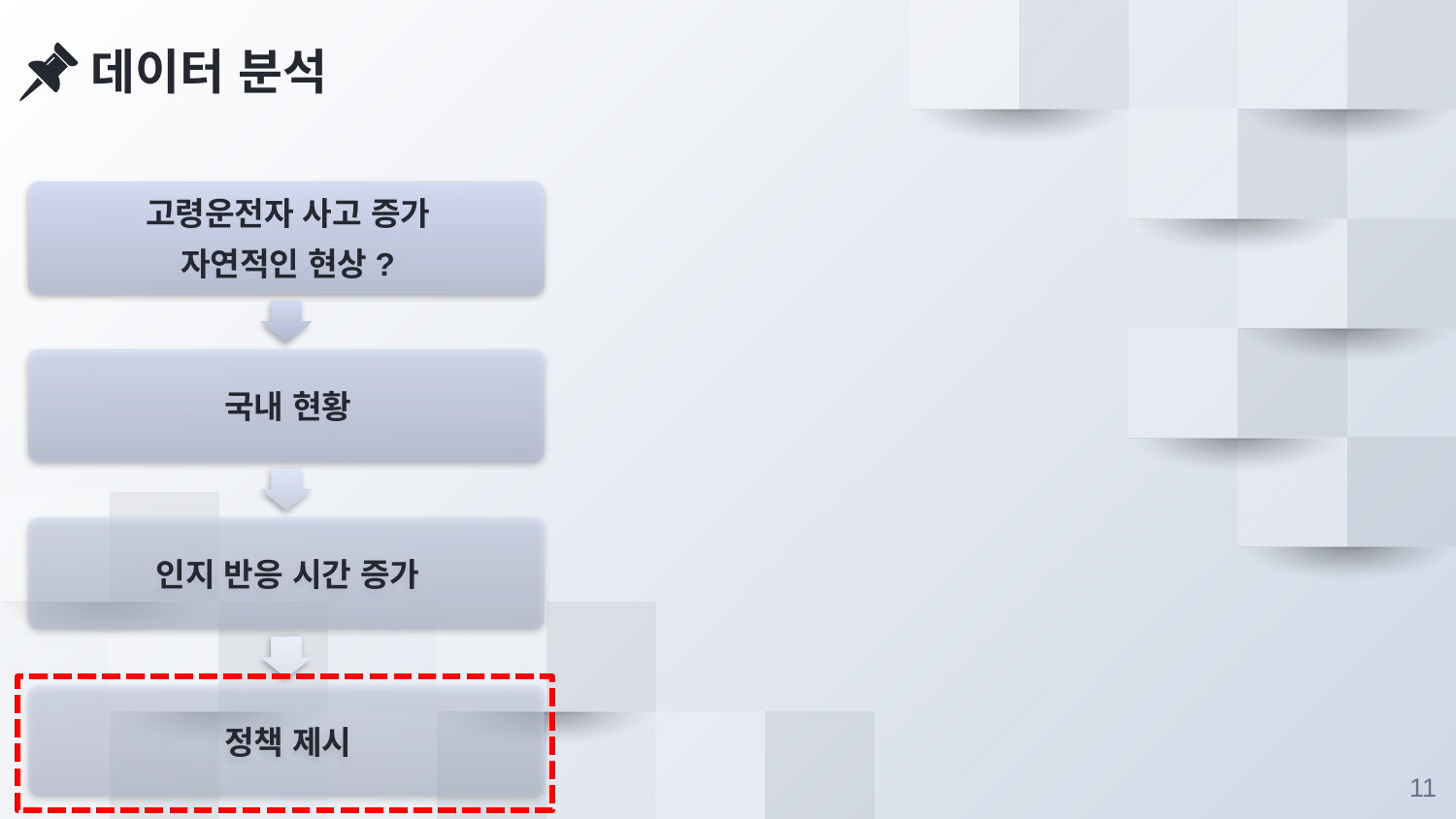

데이터 분석

고령운전자 사고 증가
자연적인 현상?

국내 현황

인지 반응 시간 증가

정책 제시

11